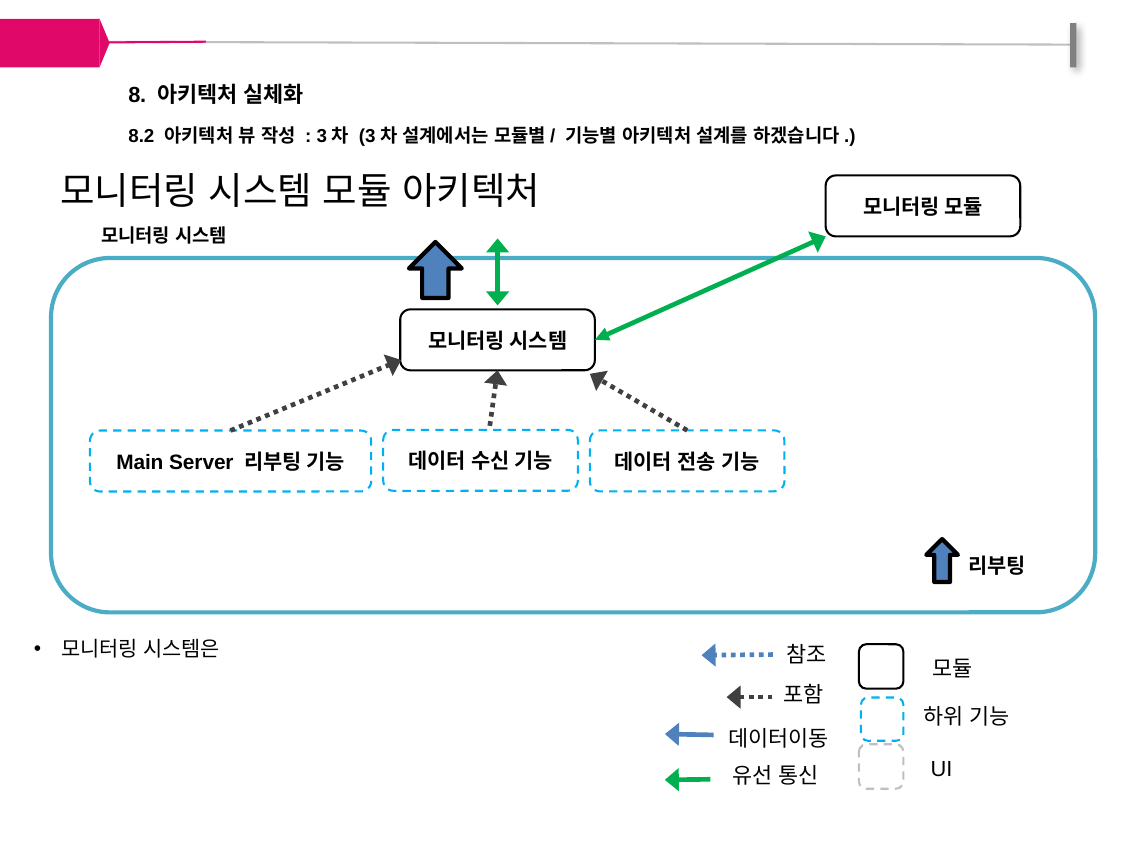

8. 아키텍처 실체화
8.2 아키텍처 뷰 작성 : 3차 (3차 설계에서는 모듈별/ 기능별 아키텍처 설계를 하겠습니다.)

모니터링 시스템 모듈 아키텍처
모니터링 모듈
모니터링 시스템

모니터링 시스템
데이터 수신 기능
데이터 전송 기능
Main Server 리부팅 기능

리부팅
모니터링 시스템은
참조

모듈
포함
하위 기능

데이터이동

UI
유선 통신